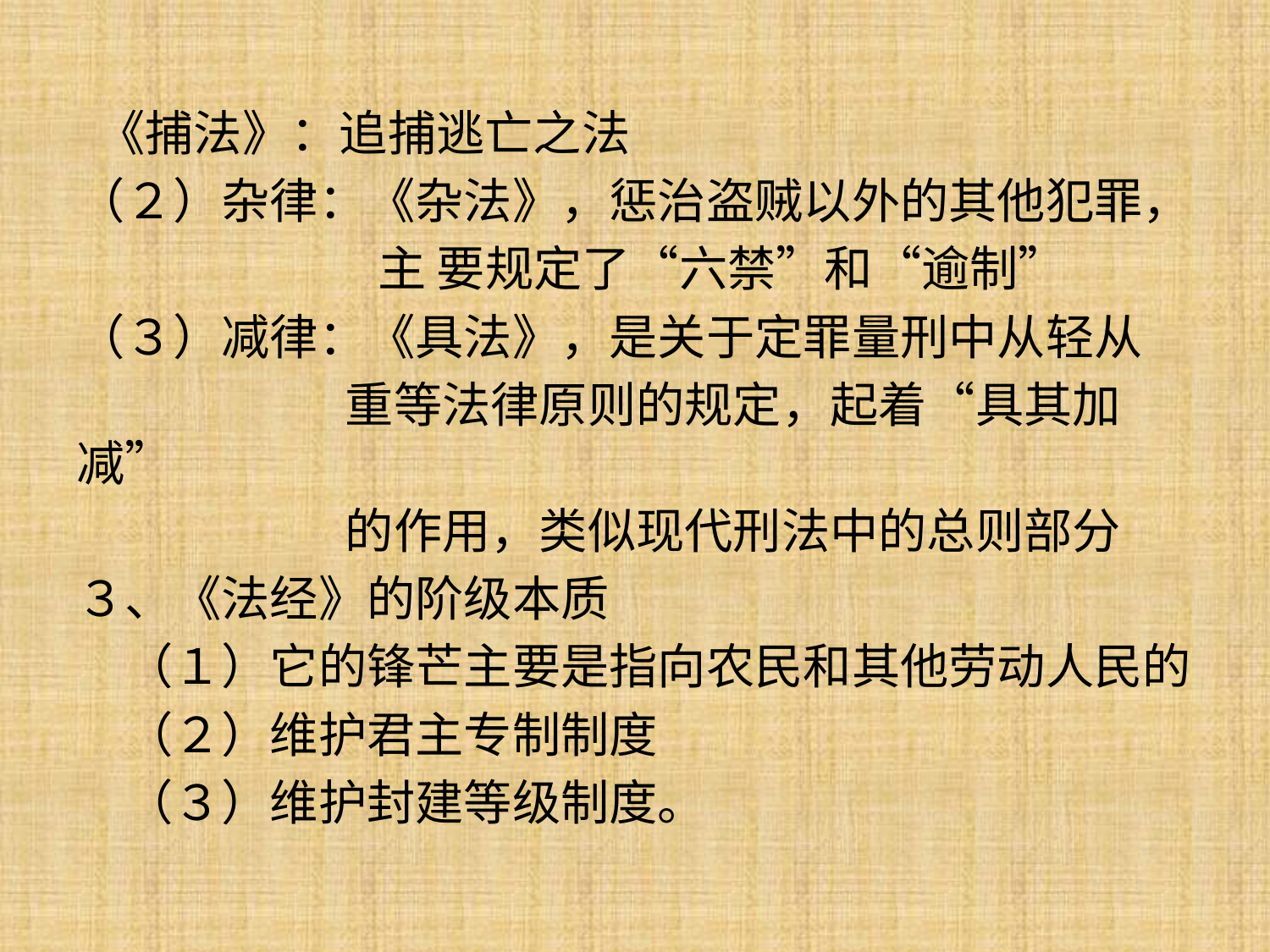

《捕法》：追捕逃亡之法
（２）杂律：《杂法》，惩治盗贼以外的其他犯罪，
                           主 要规定了“六禁”和“逾制”
（３）减律：《具法》，是关于定罪量刑中从轻从
                        重等法律原则的规定，起着“具其加减”
                        的作用，类似现代刑法中的总则部分
３、《法经》的阶级本质
　（１）它的锋芒主要是指向农民和其他劳动人民的
　（２）维护君主专制制度
　（３）维护封建等级制度。